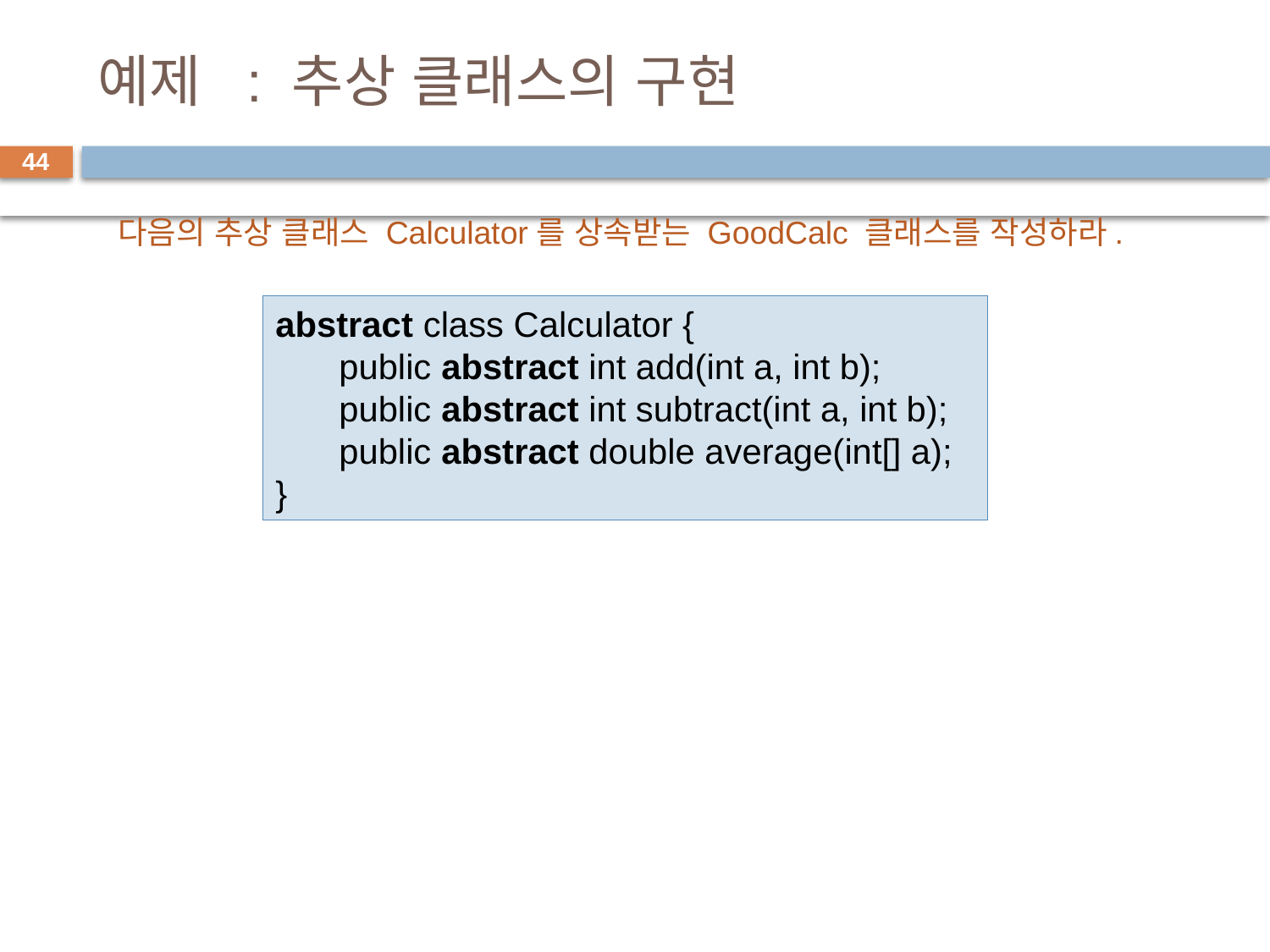

# 예제  : 추상 클래스의 구현
44
다음의 추상 클래스 Calculator를 상속받는 GoodCalc 클래스를 작성하라.
abstract class Calculator {
public abstract int add(int a, int b);
public abstract int subtract(int a, int b);
public abstract double average(int[] a);
}